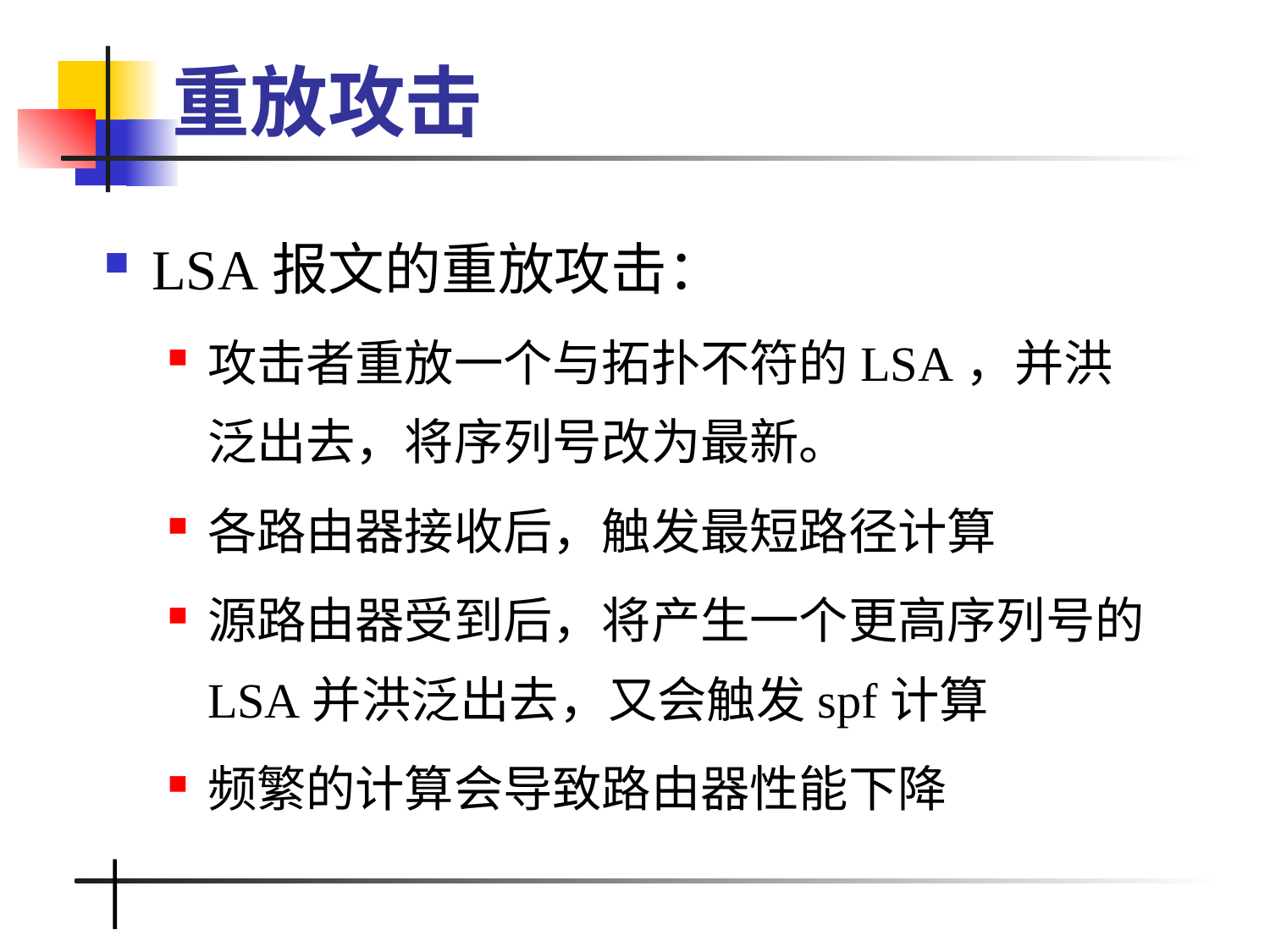

# 重放攻击
LSA报文的重放攻击：
攻击者重放一个与拓扑不符的LSA，并洪泛出去，将序列号改为最新。
各路由器接收后，触发最短路径计算
源路由器受到后，将产生一个更高序列号的LSA并洪泛出去，又会触发spf计算
频繁的计算会导致路由器性能下降